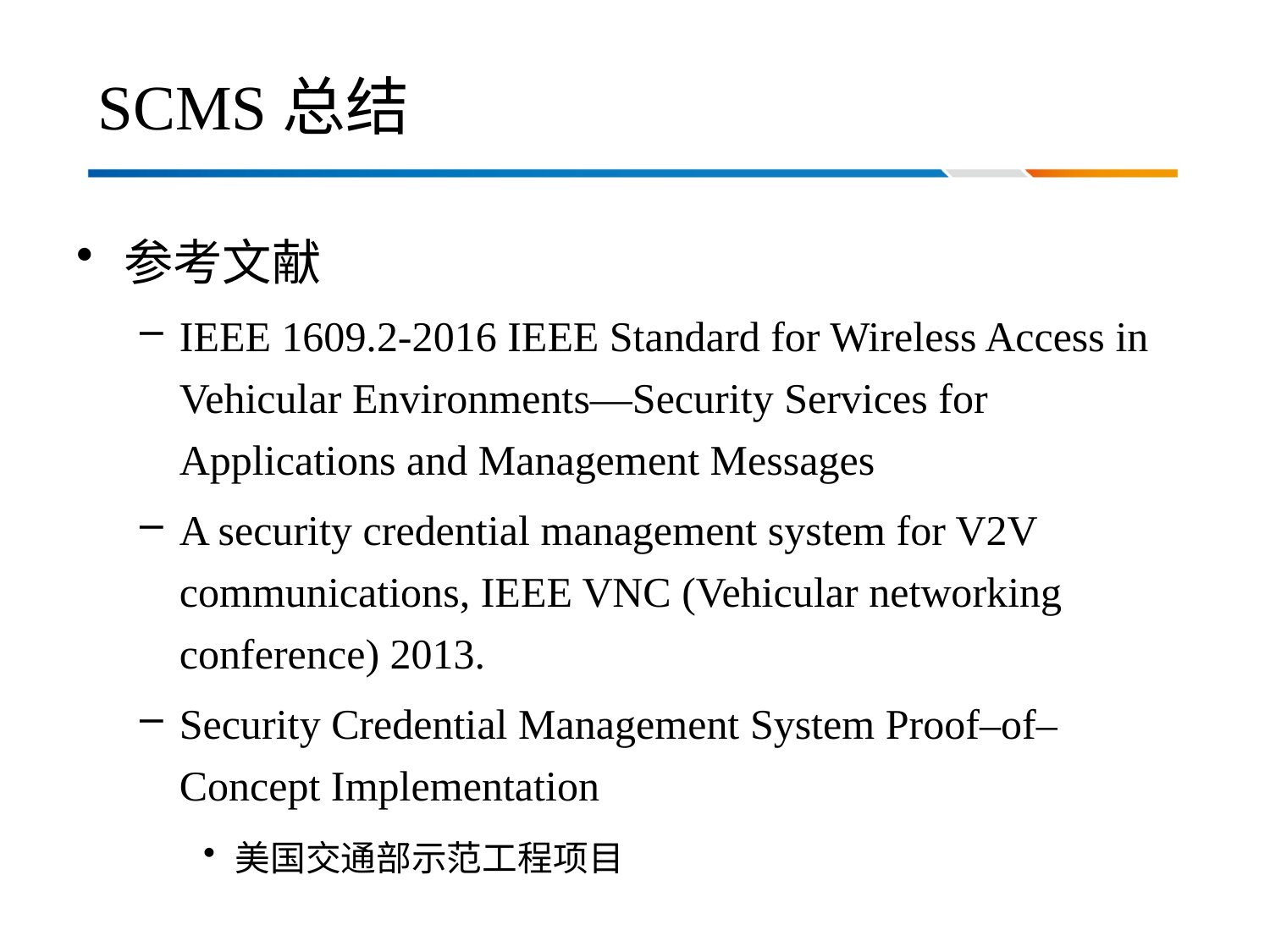

# SCMS总结
参考文献
IEEE 1609.2-2016 IEEE Standard for Wireless Access in Vehicular Environments—Security Services for Applications and Management Messages
A security credential management system for V2V communications, IEEE VNC (Vehicular networking conference) 2013.
Security Credential Management System Proof–of–Concept Implementation
美国交通部示范工程项目